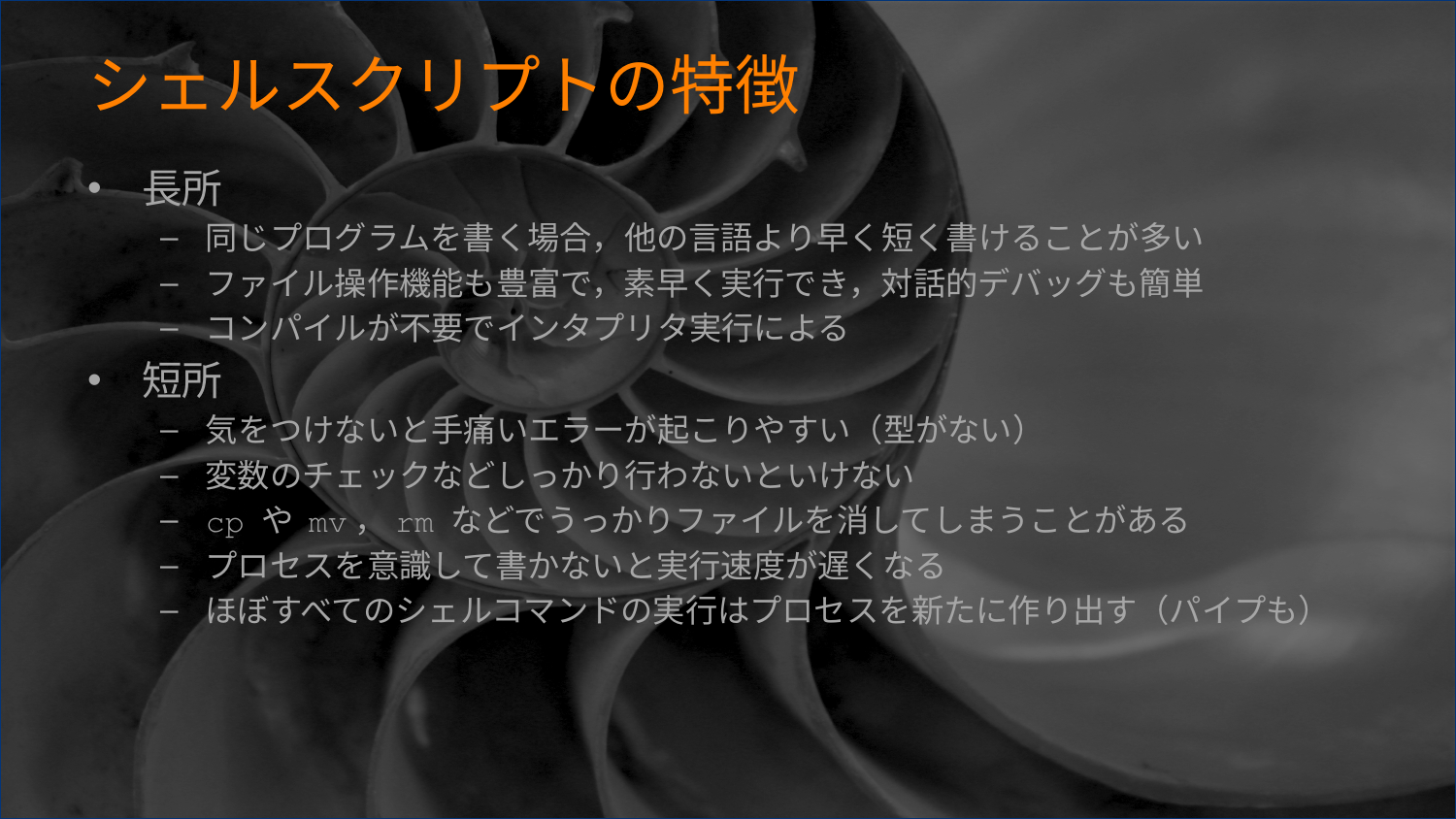

# シェルスクリプトの特徴
長所
同じプログラムを書く場合，他の言語より早く短く書けることが多い
ファイル操作機能も豊富で，素早く実行でき，対話的デバッグも簡単
コンパイルが不要でインタプリタ実行による
短所
気をつけないと手痛いエラーが起こりやすい（型がない）
変数のチェックなどしっかり行わないといけない
cp や mv，rm などでうっかりファイルを消してしまうことがある
プロセスを意識して書かないと実行速度が遅くなる
ほぼすべてのシェルコマンドの実行はプロセスを新たに作り出す（パイプも）